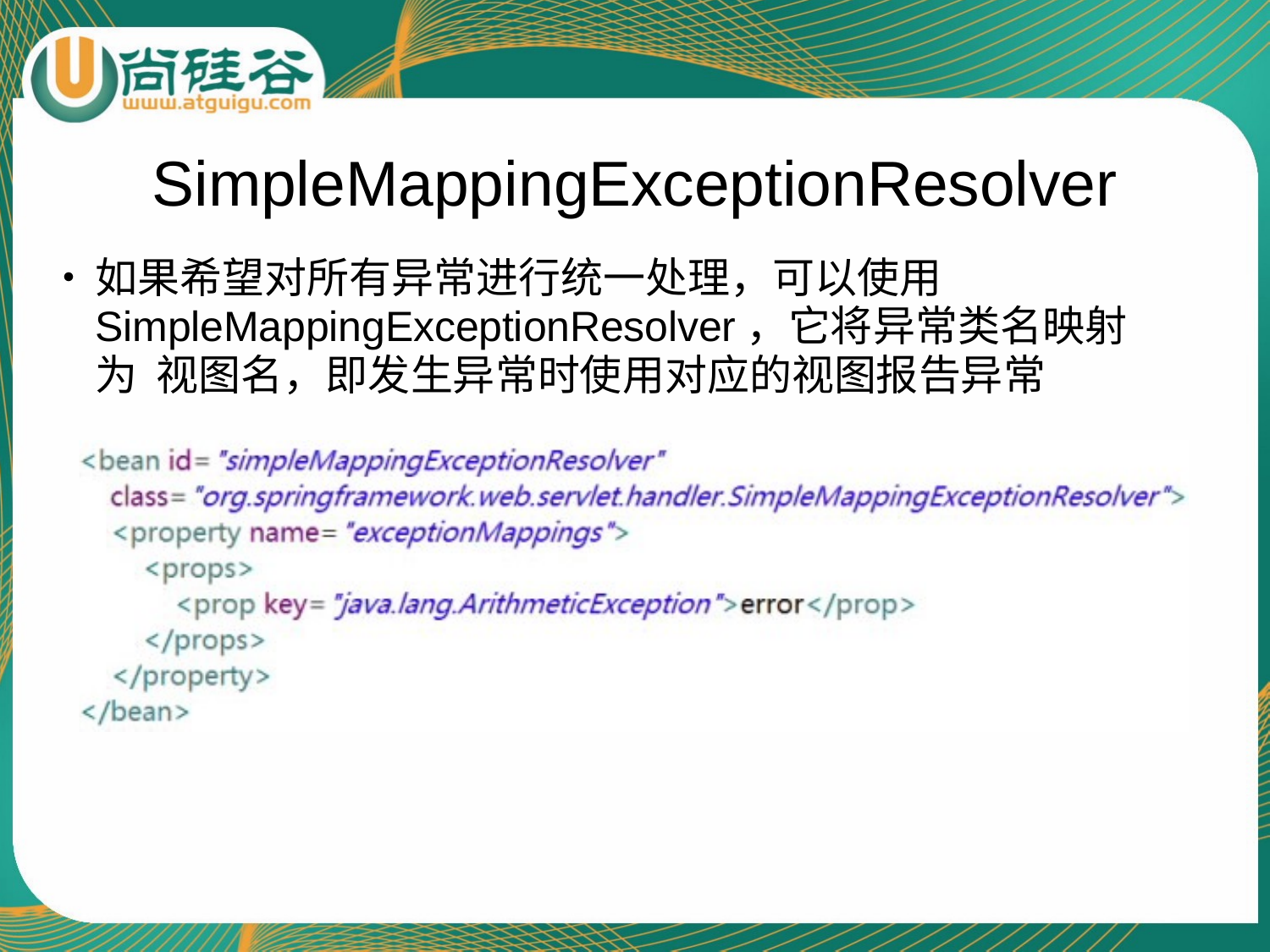

# SimpleMappingExceptionResolver
•	如果希望对所有异常进行统一处理，可以使用  SimpleMappingExceptionResolver，它将异常类名映射为  视图名，即发生异常时使用对应的视图报告异常